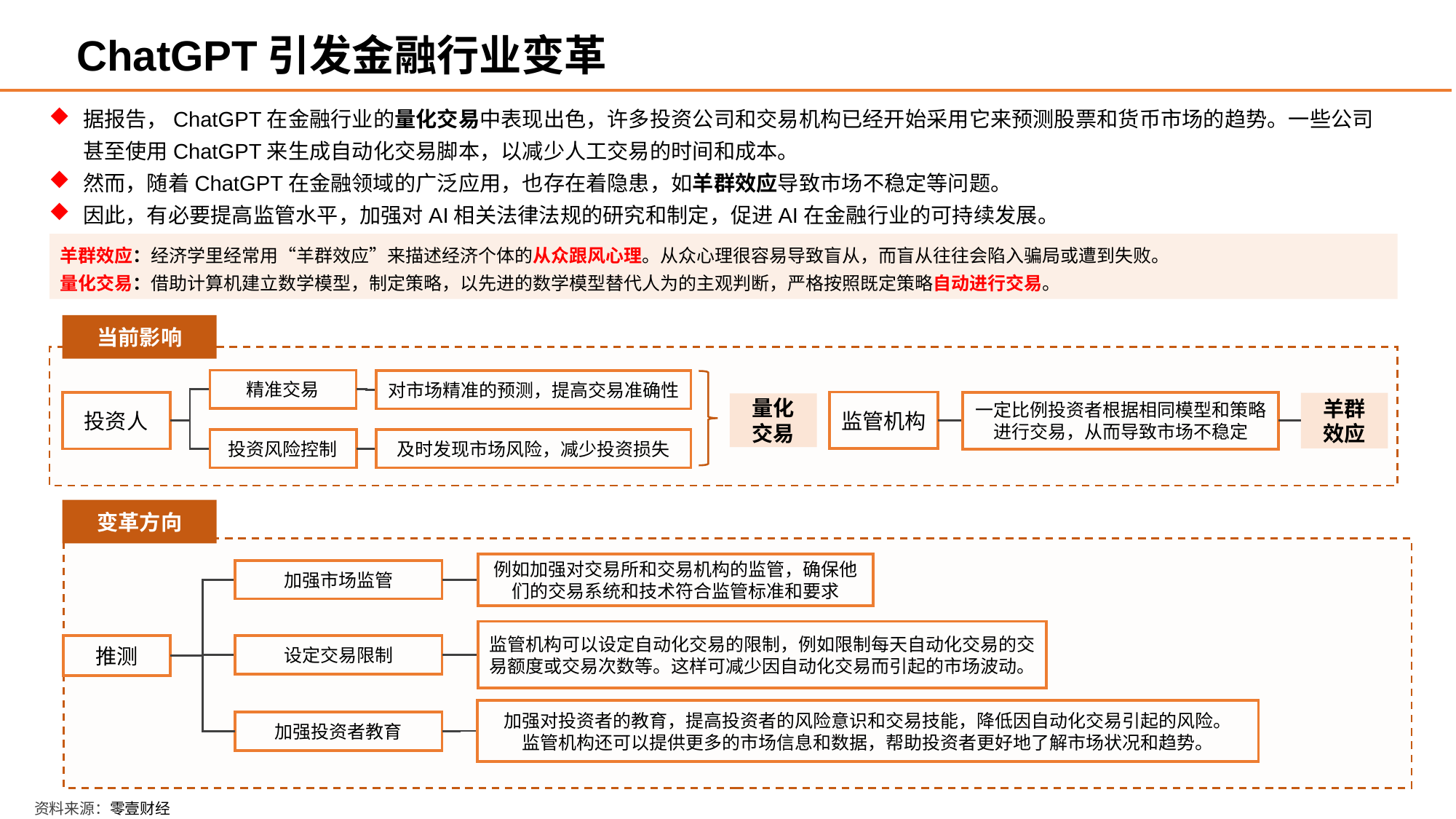

ChatGPT引发金融行业变革

据报告，ChatGPT在金融行业的量化交易中表现出色，许多投资公司和交易机构已经开始采用它来预测股票和货币市场的趋势。一些公司甚至使用ChatGPT来生成自动化交易脚本，以减少人工交易的时间和成本。
然而，随着ChatGPT在金融领域的广泛应用，也存在着隐患，如羊群效应导致市场不稳定等问题。
因此，有必要提高监管水平，加强对AI相关法律法规的研究和制定，促进AI在金融行业的可持续发展。
羊群效应：经济学里经常用“羊群效应”来描述经济个体的从众跟风心理。从众心理很容易导致盲从，而盲从往往会陷入骗局或遭到失败。
量化交易：借助计算机建立数学模型，制定策略，以先进的数学模型替代人为的主观判断，严格按照既定策略自动进行交易。
当前影响

精准交易
对市场精准的预测，提高交易准确性

监管机构
投资人
一定比例投资者根据相同模型和策略进行交易，从而导致市场不稳定
羊群
效应
量化
交易
投资风险控制
及时发现市场风险，减少投资损失
变革方向

例如加强对交易所和交易机构的监管，确保他们的交易系统和技术符合监管标准和要求
加强市场监管
监管机构可以设定自动化交易的限制，例如限制每天自动化交易的交易额度或交易次数等。这样可减少因自动化交易而引起的市场波动。
推测
设定交易限制
加强对投资者的教育，提高投资者的风险意识和交易技能，降低因自动化交易引起的风险。
监管机构还可以提供更多的市场信息和数据，帮助投资者更好地了解市场状况和趋势。
加强投资者教育
资料来源：零壹财经